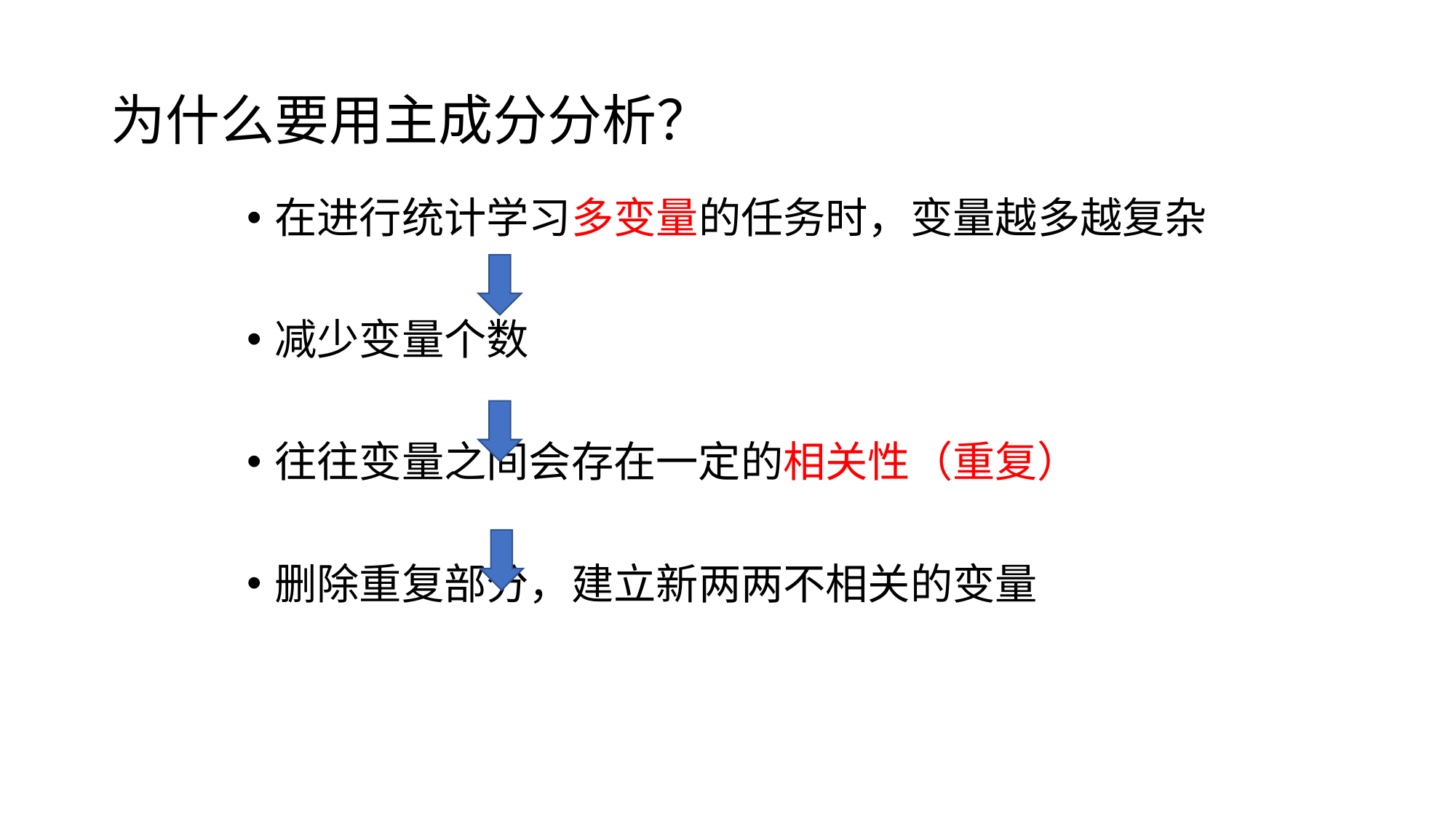

# 为什么要用主成分分析？
在进行统计学习多变量的任务时，变量越多越复杂

减少变量个数

往往变量之间会存在一定的相关性（重复）

删除重复部分，建立新两两不相关的变量